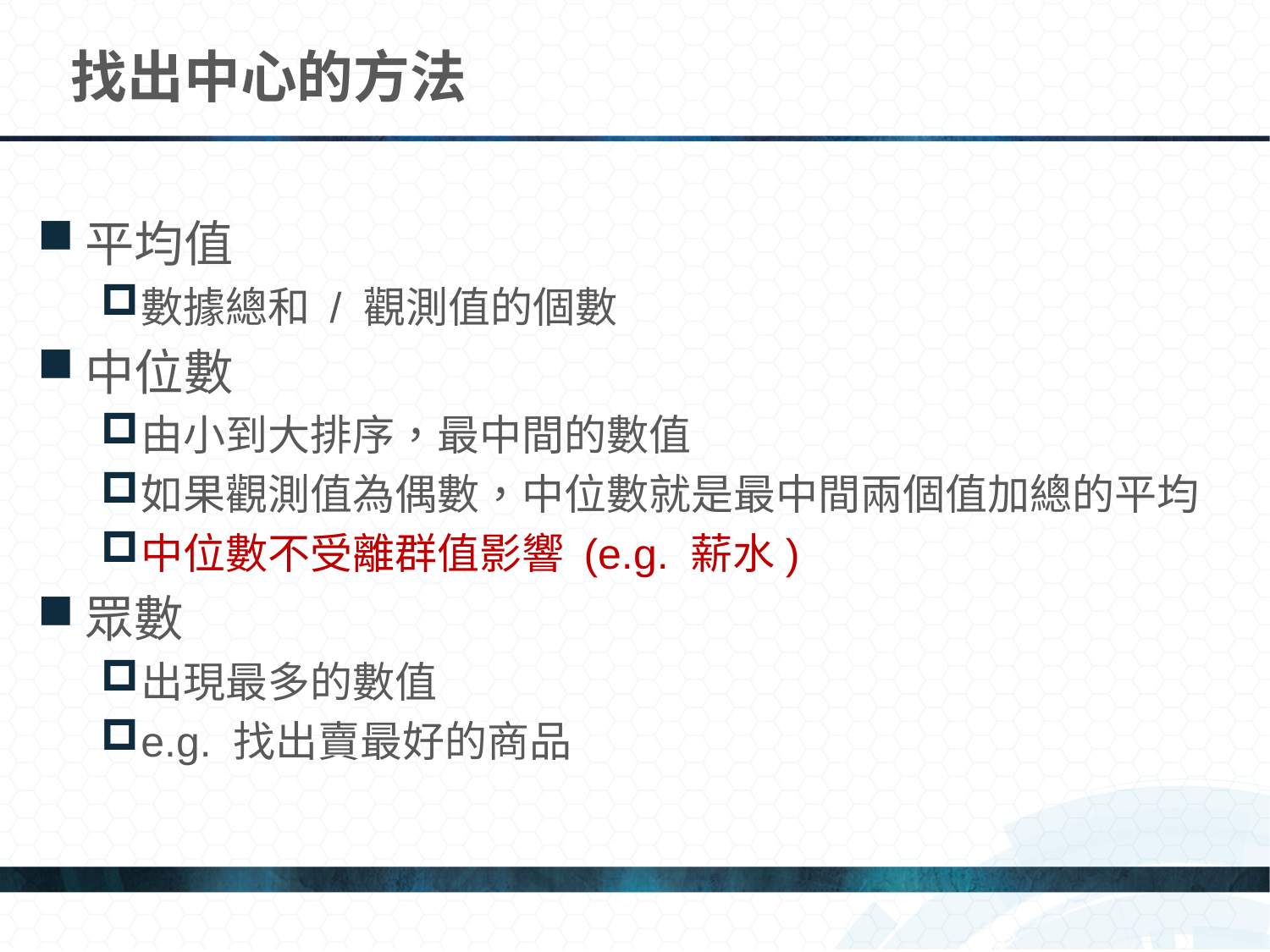

# 找出中心的方法
平均值
數據總和 / 觀測值的個數
中位數
由小到大排序，最中間的數值
如果觀測值為偶數，中位數就是最中間兩個值加總的平均
中位數不受離群值影響 (e.g. 薪水)
眾數
出現最多的數值
e.g. 找出賣最好的商品